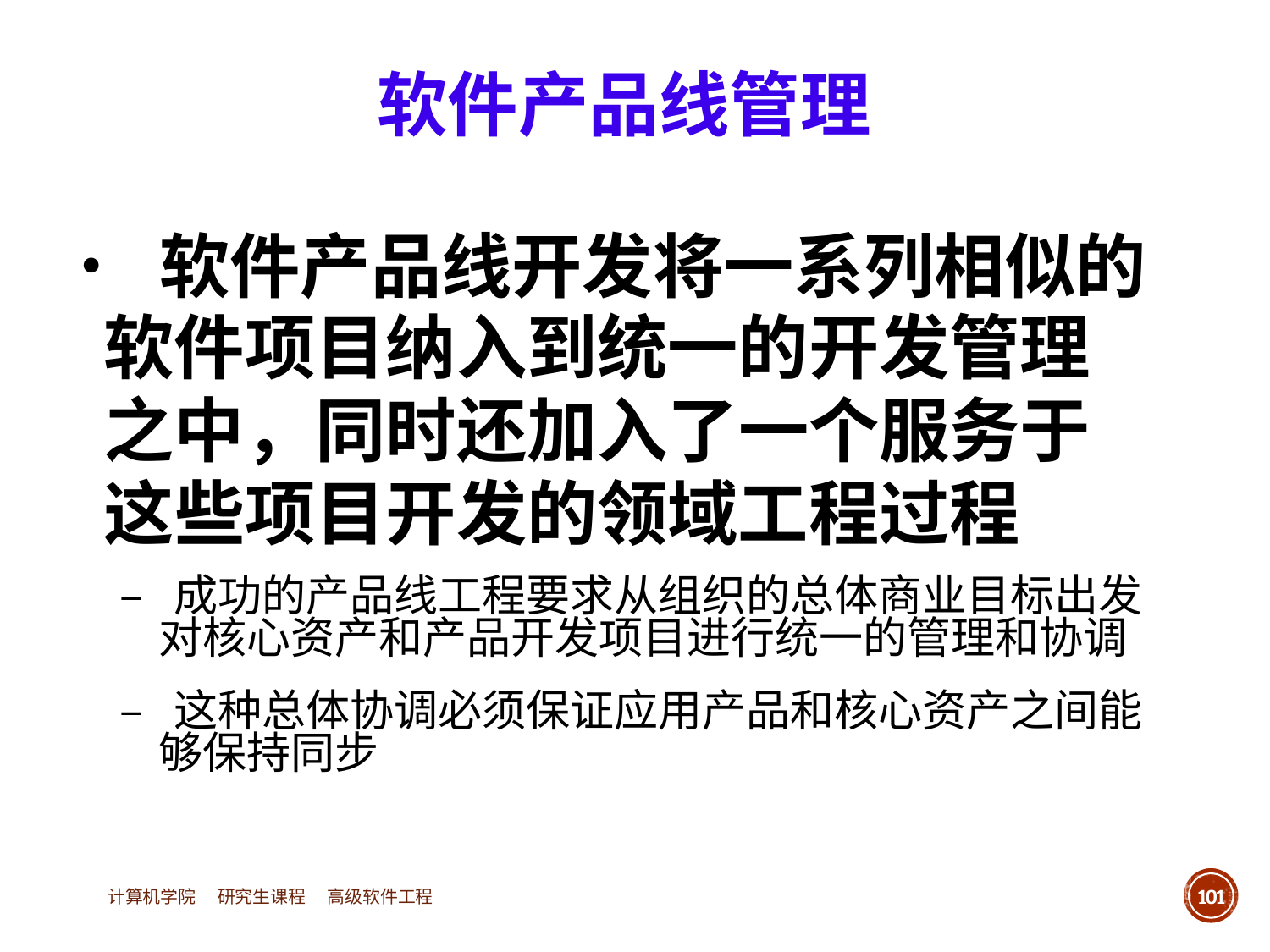

软件产品线管理

• 软件产品线开发将一系列相似的
	软件项目纳入到统一的开发管理
	之中，同时还加入了一个服务于
	这些项目开发的领域工程过程
		–  成功的产品线工程要求从组织的总体商业目标出发
			对核心资产和产品开发项目进行统一的管理和协调
		–  这种总体协调必须保证应用产品和核心资产之间能
			够保持同步
计算机学院    研究生课程    高级软件工程
101